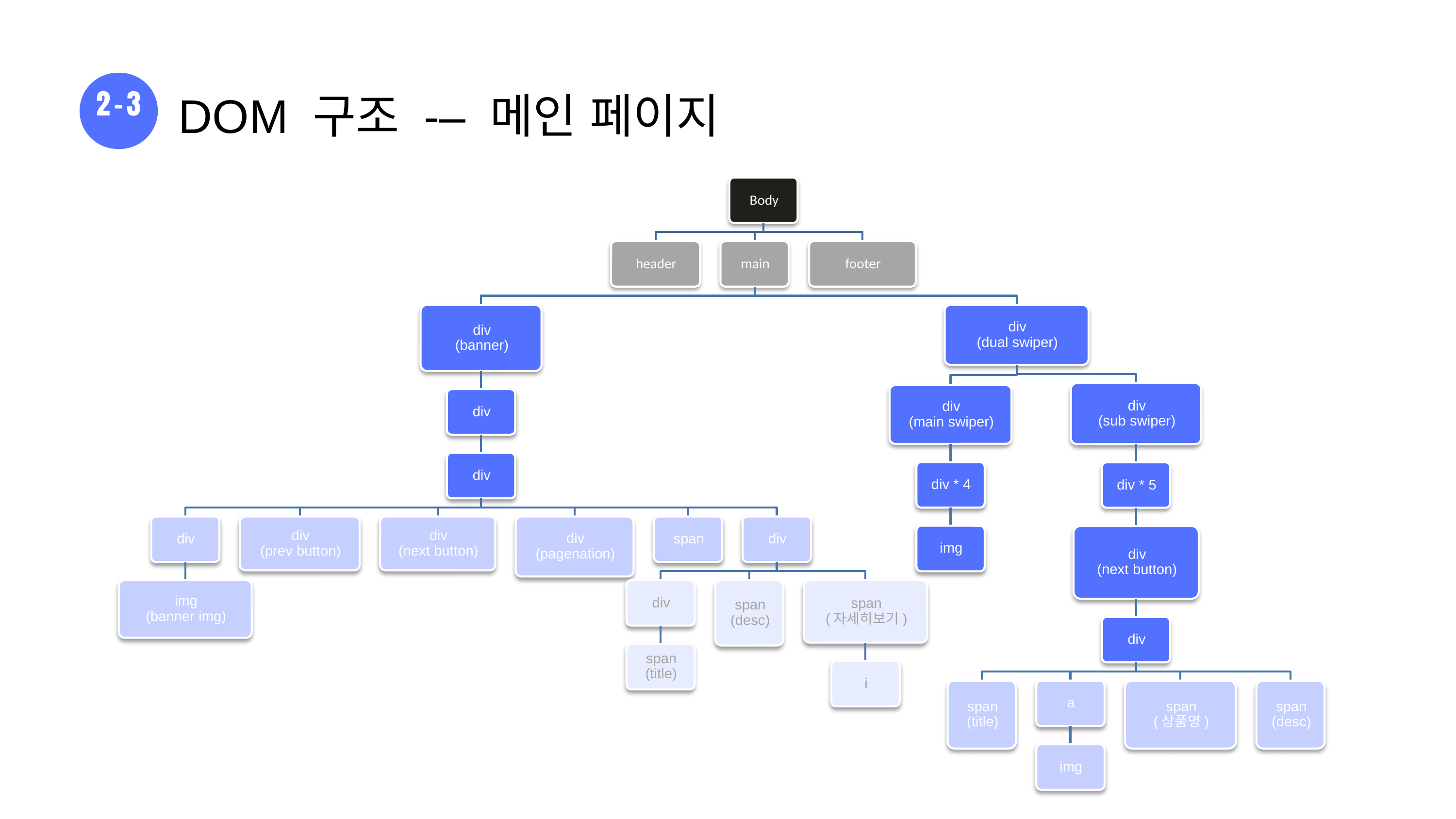

2-3
DOM 구조 -– 메인 페이지
Body
header
main
div
(banner)
div
div
div
img
(banner img)
div
(prev button)
div
(next button)
div
(pagenation)
span
div
div
span
(title)
span
(desc)
span
(자세히보기)
i
div
(dual swiper)
div
(main swiper)
div * 4
img
div
(sub swiper)
div * 5
div
(next button)
div
span
(title)
a
img
span
(상품명)
span
(desc)
footer